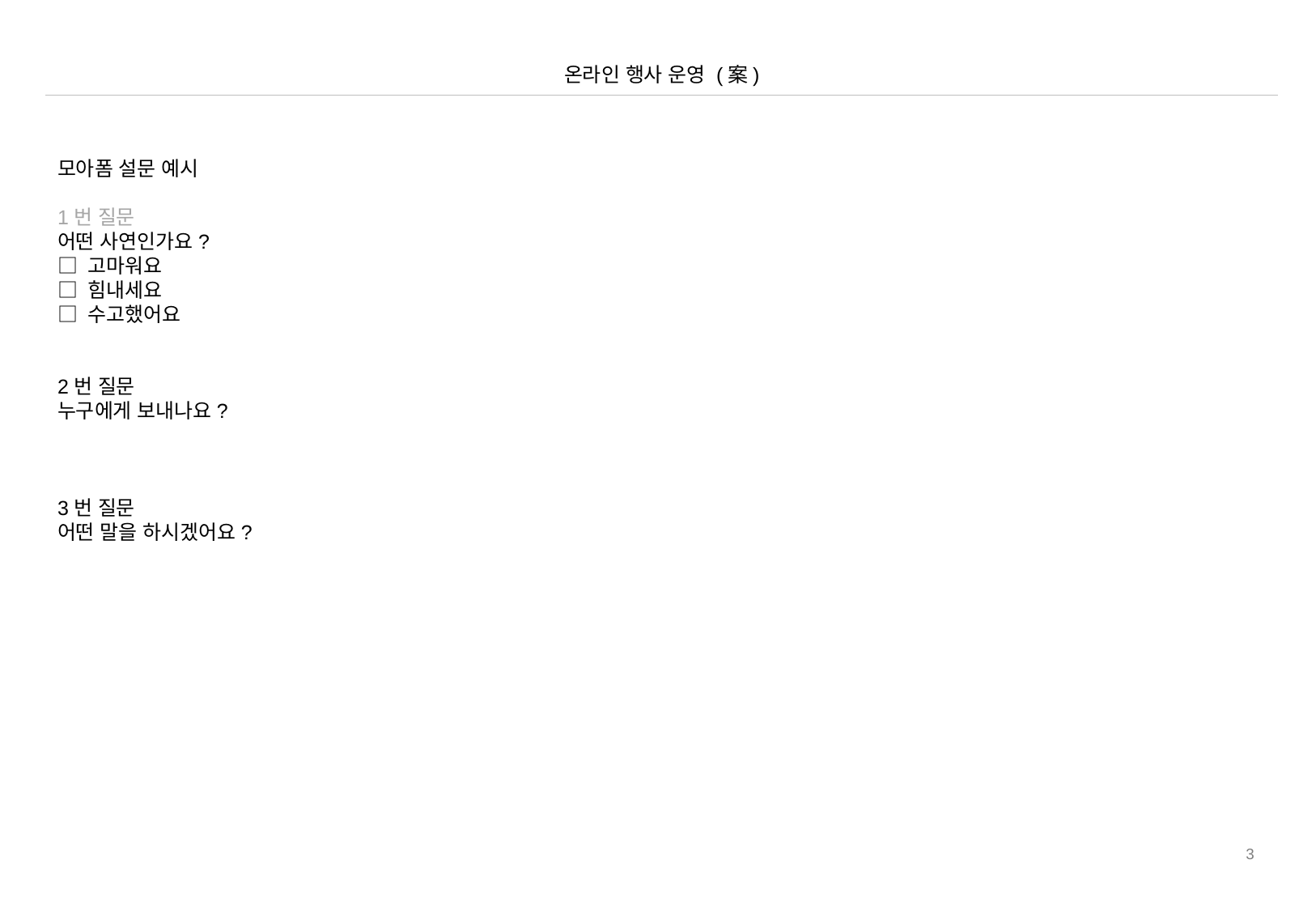

온라인 행사 운영 (案)
모아폼 설문 예시

1번 질문
어떤 사연인가요?
□ 고마워요
□ 힘내세요
□ 수고했어요

2번 질문
누구에게 보내나요?

3번 질문
어떤 말을 하시겠어요?